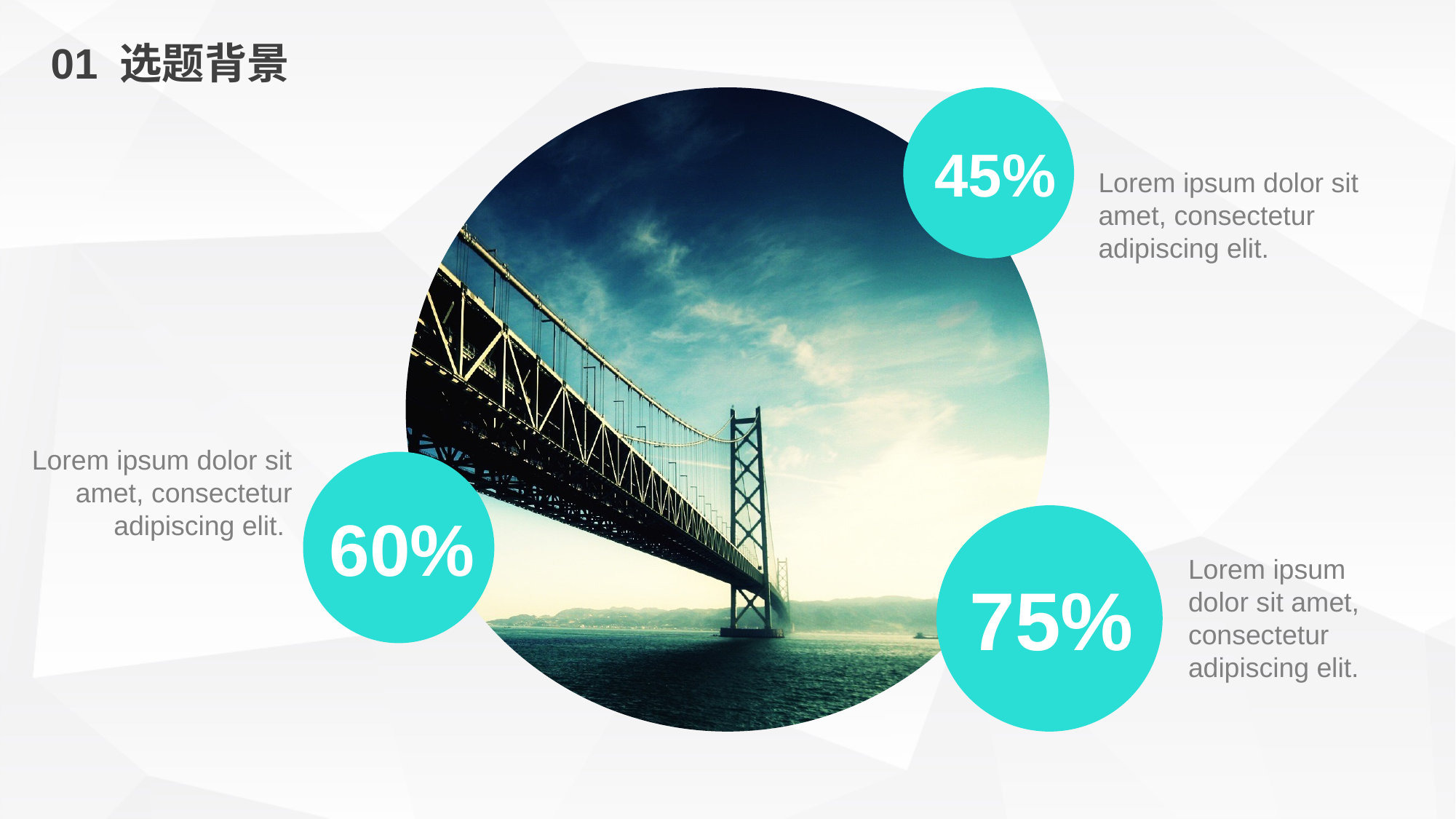

01 选题背景

45%
Lorem ipsum dolor sit amet, consectetur adipiscing elit.
Lorem ipsum dolor sit amet, consectetur adipiscing elit.

60%

75%
Lorem ipsum dolor sit amet, consectetur adipiscing elit.